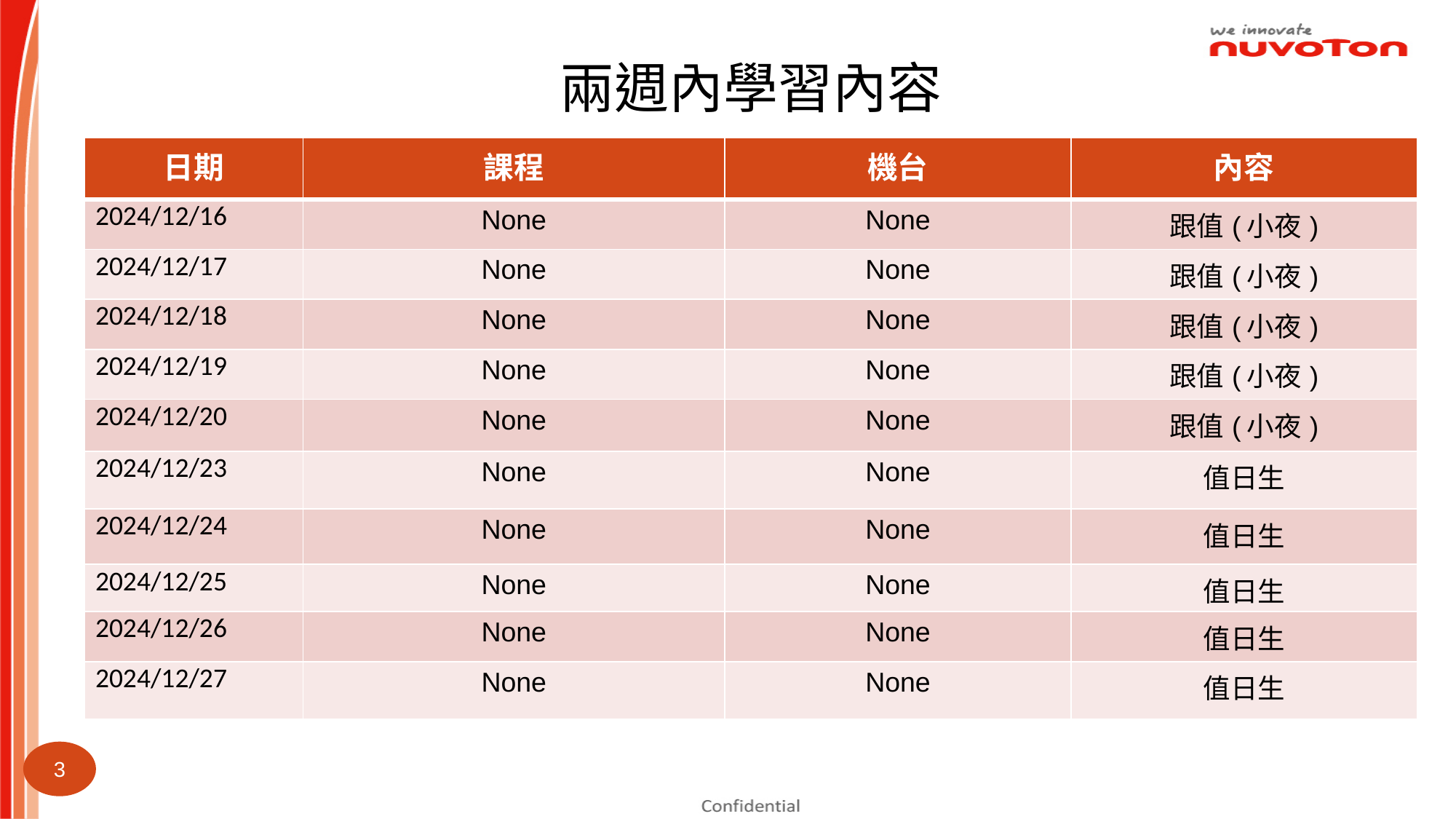

兩週內學習內容
| 日期 | 課程 | 機台 | 內容 |
| --- | --- | --- | --- |
| 2024/12/16 | None | None | 跟值(小夜) |
| 2024/12/17 | None | None | 跟值(小夜) |
| 2024/12/18 | None | None | 跟值(小夜) |
| 2024/12/19 | None | None | 跟值(小夜) |
| 2024/12/20 | None | None | 跟值(小夜) |
| 2024/12/23 | None | None | 值日生 |
| 2024/12/24 | None | None | 值日生 |
| 2024/12/25 | None | None | 值日生 |
| 2024/12/26 | None | None | 值日生 |
| 2024/12/27 | None | None | 值日生 |
2024.06.03 ~ 2024.06.14
3